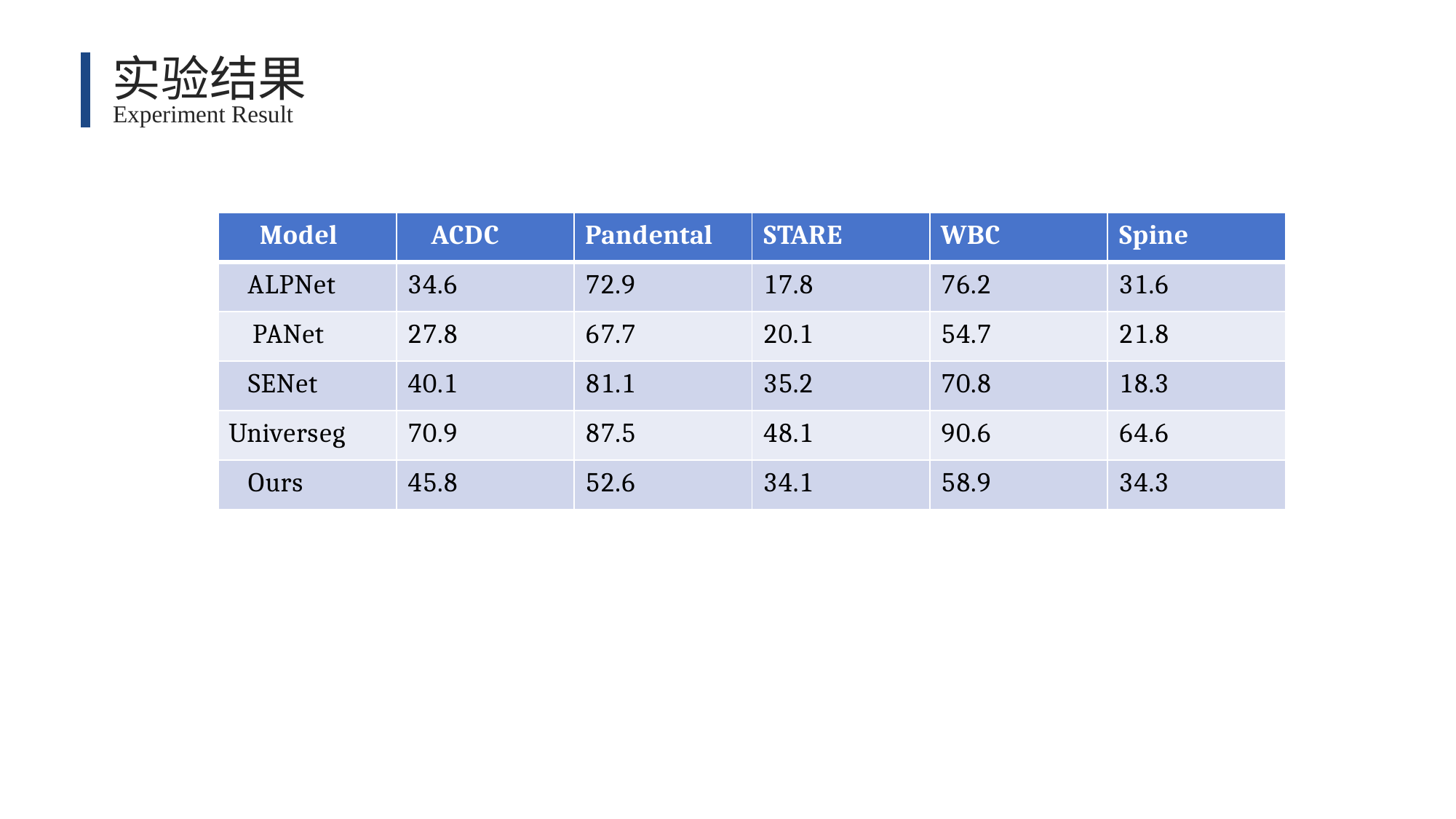

实验结果
 Experiment Result
| Model | ACDC | Pandental | STARE | WBC | Spine |
| --- | --- | --- | --- | --- | --- |
| ALPNet | 34.6 | 72.9 | 17.8 | 76.2 | 31.6 |
| PANet | 27.8 | 67.7 | 20.1 | 54.7 | 21.8 |
| SENet | 40.1 | 81.1 | 35.2 | 70.8 | 18.3 |
| Universeg | 70.9 | 87.5 | 48.1 | 90.6 | 64.6 |
| Ours | 45.8 | 52.6 | 34.1 | 58.9 | 34.3 |